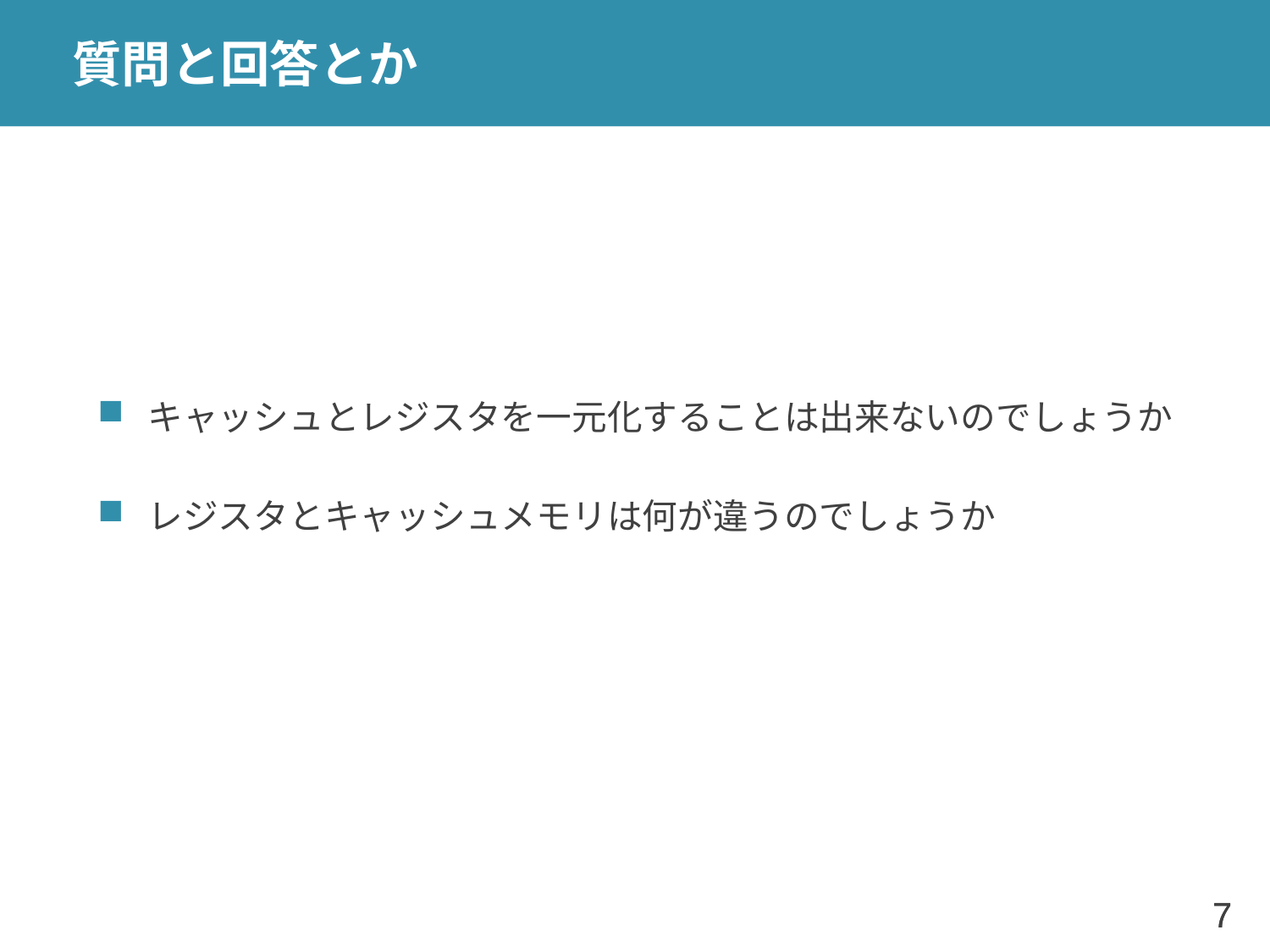

# 質問と回答とか
キャッシュとレジスタを一元化することは出来ないのでしょうか
レジスタとキャッシュメモリは何が違うのでしょうか